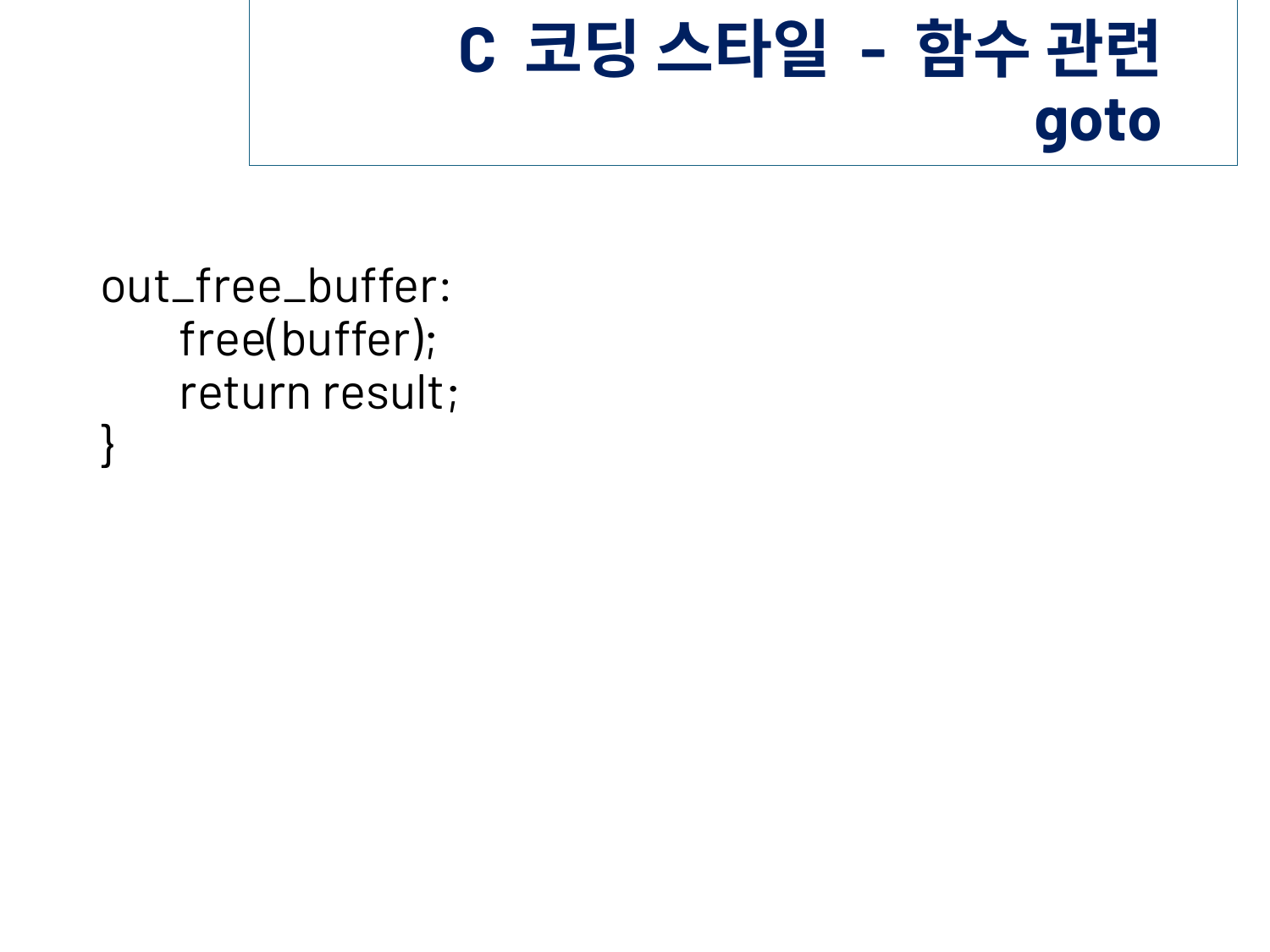

# C 코딩 스타일 - 함수 관련 goto
out_free_buffer:
        free(buffer);
        return result;
}